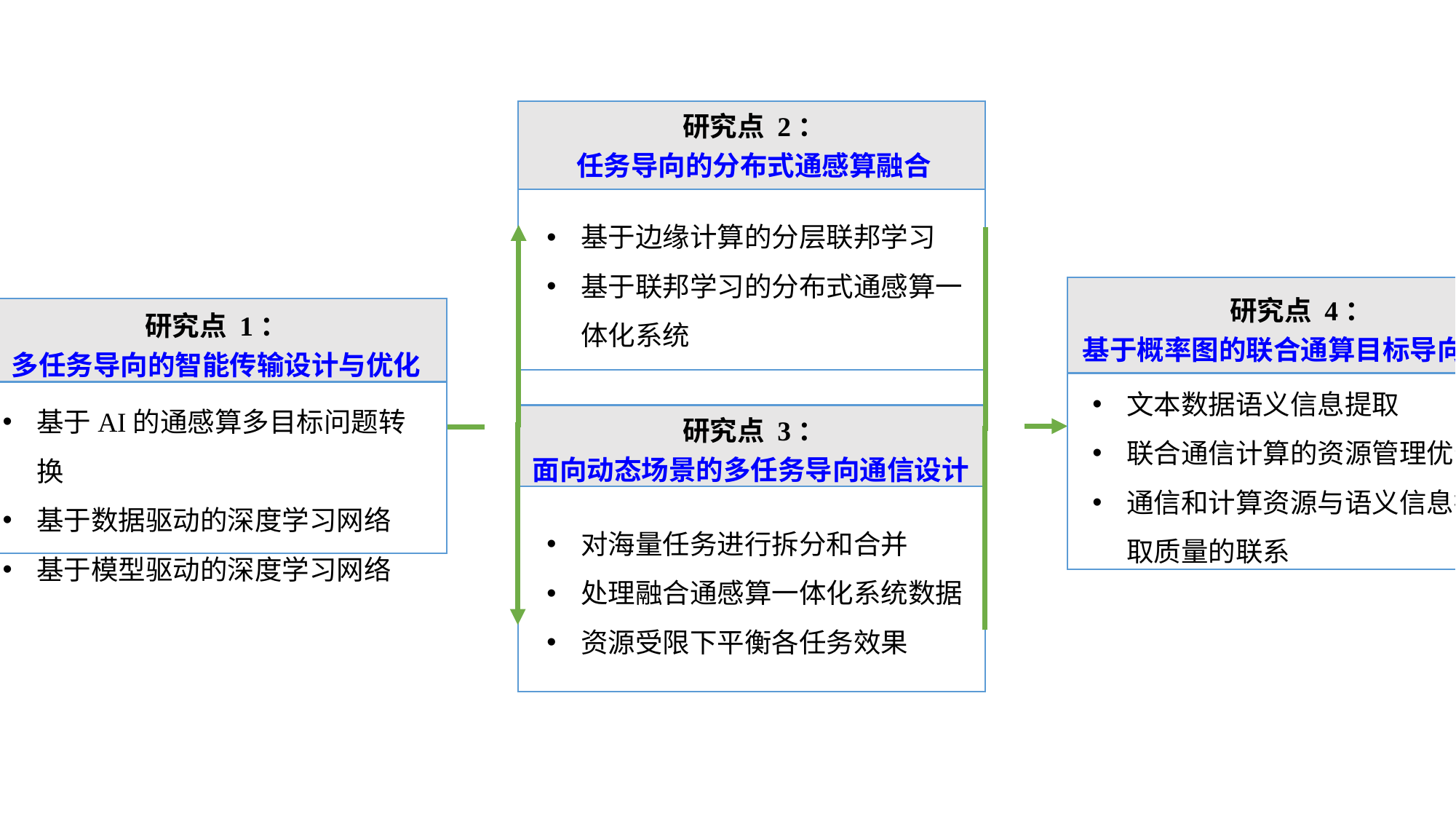

研究点 2：
任务导向的分布式通感算融合

基于边缘计算的分层联邦学习
基于联邦学习的分布式通感算一体化系统

研究点 4：
基于概率图的联合通算目标导向系统
文本数据语义信息提取
联合通信计算的资源管理优化
通信和计算资源与语义信息提取质量的联系

研究点 1：
多任务导向的智能传输设计与优化

基于AI的通感算多目标问题转换
基于数据驱动的深度学习网络
基于模型驱动的深度学习网络
研究点 3：
面向动态场景的多任务导向通信设计

对海量任务进行拆分和合并
处理融合通感算一体化系统数据
资源受限下平衡各任务效果